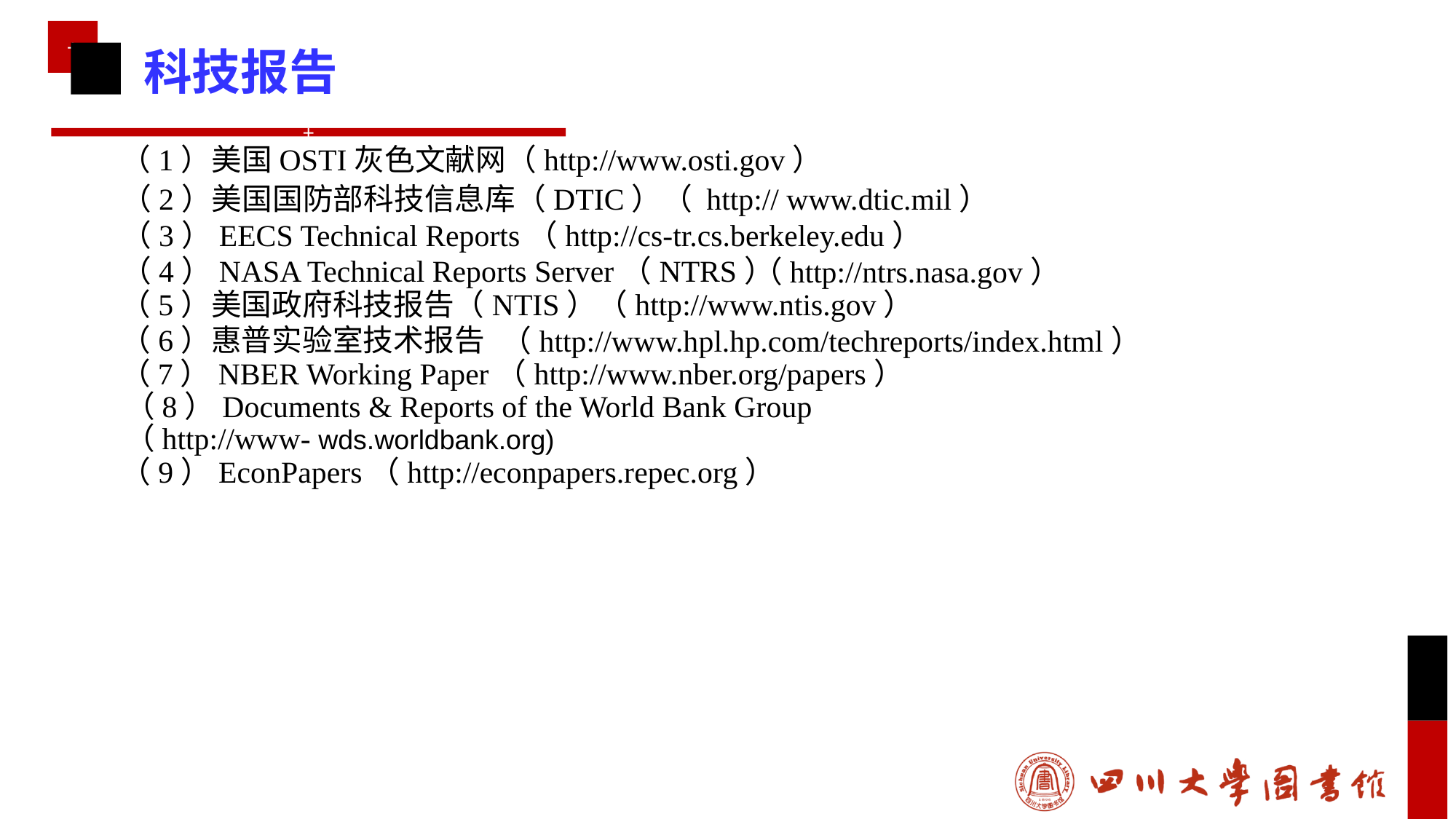

科技报告
（1）美国OSTI灰色文献网（http://www.osti.gov）
（2）美国国防部科技信息库（DTIC）（ http:// www.dtic.mil）
（3）EECS Technical Reports（http://cs-tr.cs.berkeley.edu）
（4）NASA Technical Reports Server（NTRS）
（http://ntrs.nasa.gov）
（5）美国政府科技报告（NTIS）（http://www.ntis.gov）
（6）惠普实验室技术报告
（http://www.hpl.hp.com/techreports/index.html）
（7）NBER Working Paper（http://www.nber.org/papers）
（8）Documents & Reports of the World Bank Group
（http://www- wds.worldbank.org)
（9）EconPapers（http://econpapers.repec.org）